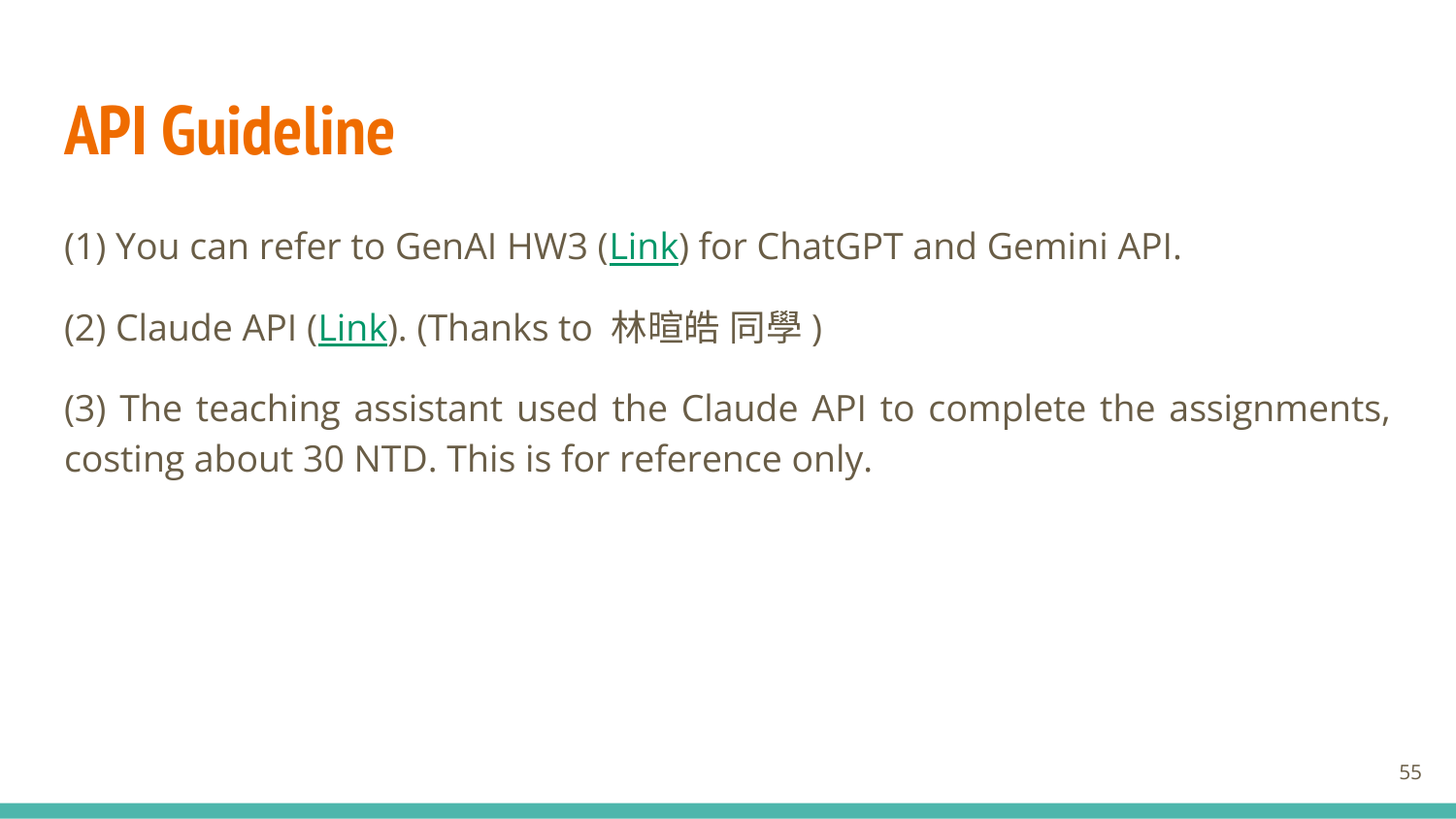

# API Guideline
(1) You can refer to GenAI HW3 (Link) for ChatGPT and Gemini API.
(2) Claude API (Link). (Thanks to 林暄皓 同學)
(3) The teaching assistant used the Claude API to complete the assignments, costing about 30 NTD. This is for reference only.
55